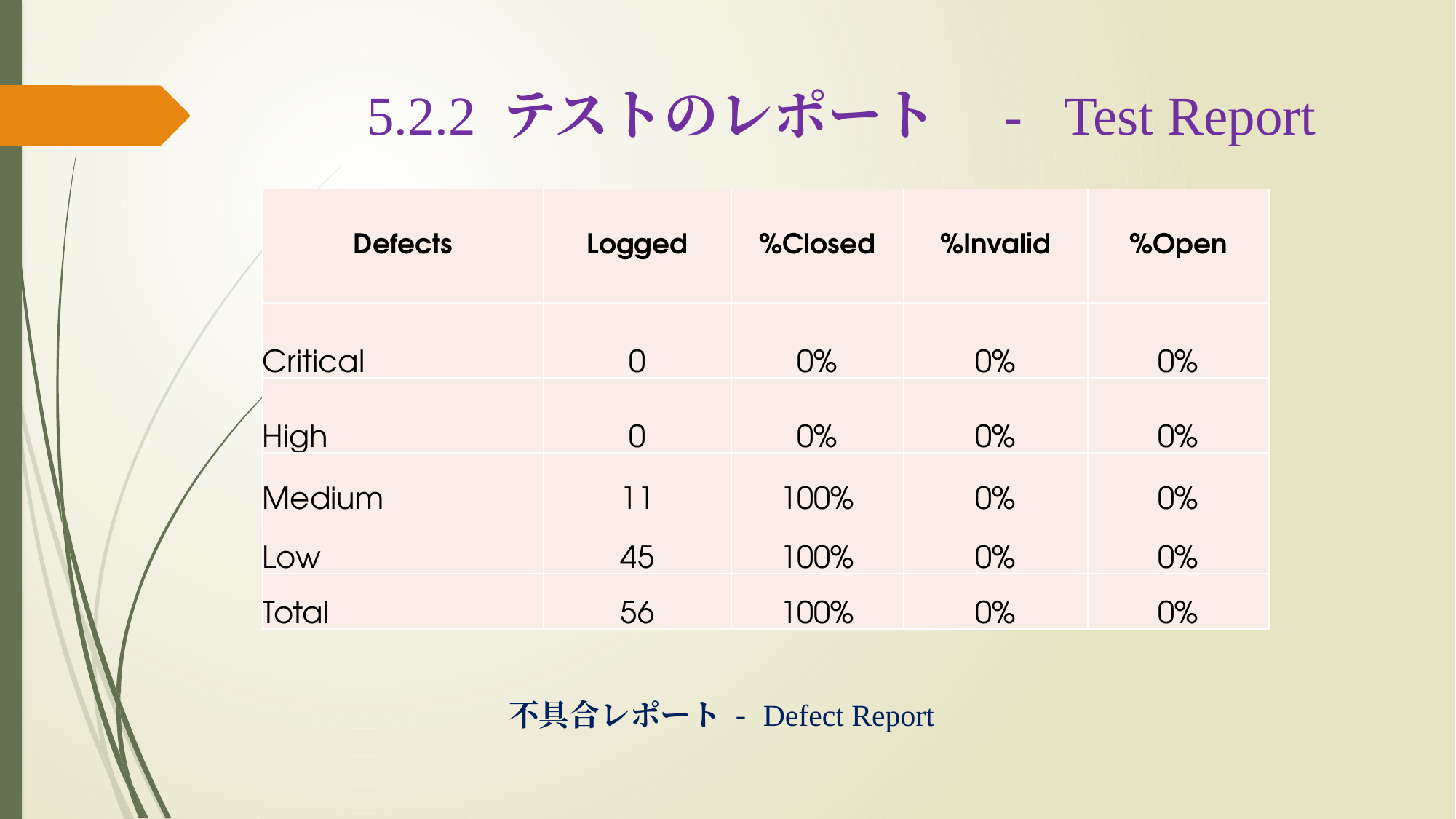

# 5.2.2 テストのレポート　-   Test Report
| Defects | Logged | %Closed | %Invalid | %Open |
| --- | --- | --- | --- | --- |
| Critical | 0 | 0% | 0% | 0% |
| High | 0 | 0% | 0% | 0% |
| Medium | 11 | 100% | 0% | 0% |
| Low | 45 | 100% | 0% | 0% |
| Total | 56 | 100% | 0% | 0% |
不具合レポート -  Defect Report